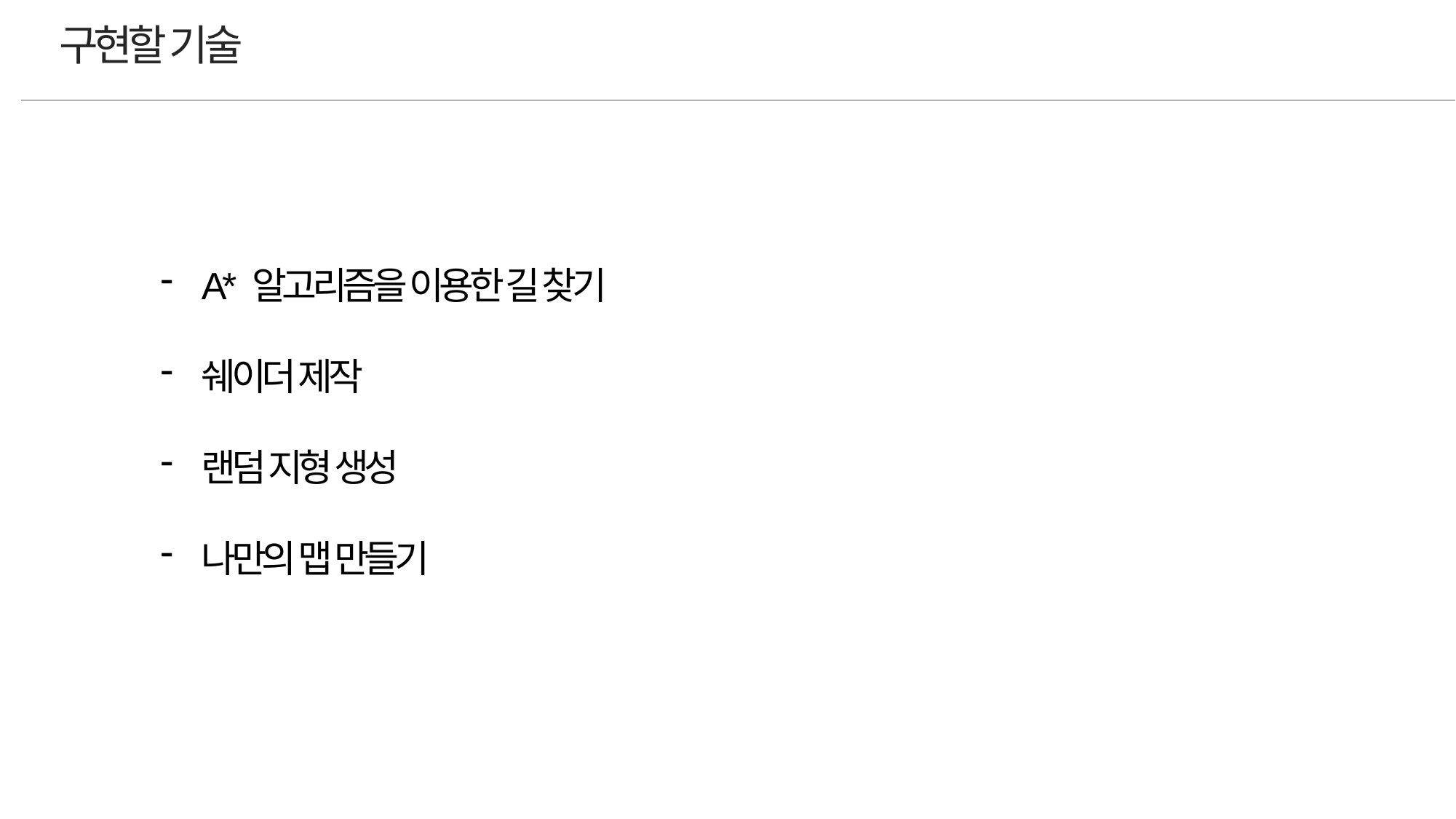

구현할 기술
A* 알고리즘을 이용한 길 찾기

쉐이더 제작

랜덤 지형 생성

나만의 맵 만들기